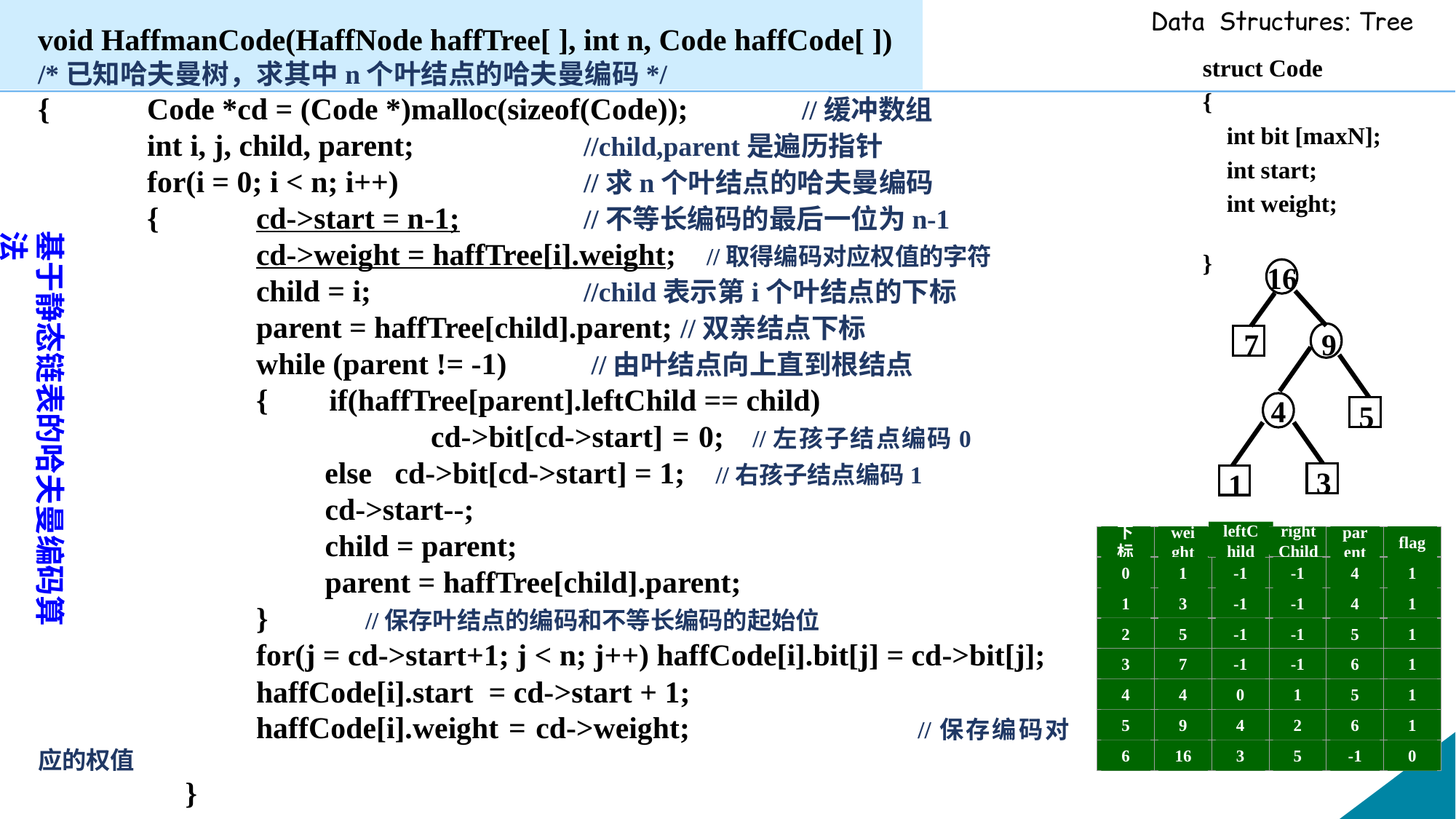

void HaffmanCode(HaffNode haffTree[ ], int n, Code haffCode[ ])
/*已知哈夫曼树，求其中n个叶结点的哈夫曼编码*/
{	Code *cd = (Code *)malloc(sizeof(Code));		//缓冲数组
          	int i, j, child, parent; 		//child,parent是遍历指针
	for(i = 0; i < n; i++)		//求n个叶结点的哈夫曼编码
         	{	cd->start = n-1; 		//不等长编码的最后一位为n-1
	      	cd->weight = haffTree[i].weight;    //取得编码对应权值的字符
	      	child = i; 		//child表示第i个叶结点的下标
	      	parent = haffTree[child].parent; //双亲结点下标
	     	while (parent != -1)	 //由叶结点向上直到根结点
		{        if(haffTree[parent].leftChild == child)
		                   cd->bit[cd->start] = 0;	   //左孩子结点编码0		          	         else   cd->bit[cd->start] = 1;	   //右孩子结点编码1
		         cd->start--;
		         child = parent;
		         parent = haffTree[child].parent;
		} 	//保存叶结点的编码和不等长编码的起始位
                     	for(j = cd->start+1; j < n; j++) haffCode[i].bit[j] = cd->bit[j];
		haffCode[i].start  = cd->start + 1;
		haffCode[i].weight = cd->weight; 		//保存编码对应的权值
	     }
    }
struct Code
{
    int bit [maxN];
    int start;
    int weight;
}
基于静态链表的哈夫曼编码算法
16

7
9

4
5

3
1

leftChild

下标

weight
rightChild

parent

flag

0

1

-1

-1

4

1

1

3

-1

-1

4

1

2

5

-1

-1

5

1

3

7

-1

-1

6

1

4

4

0

1

5

1

5

9

4

2

6

1

6

16

3

5

-1

0